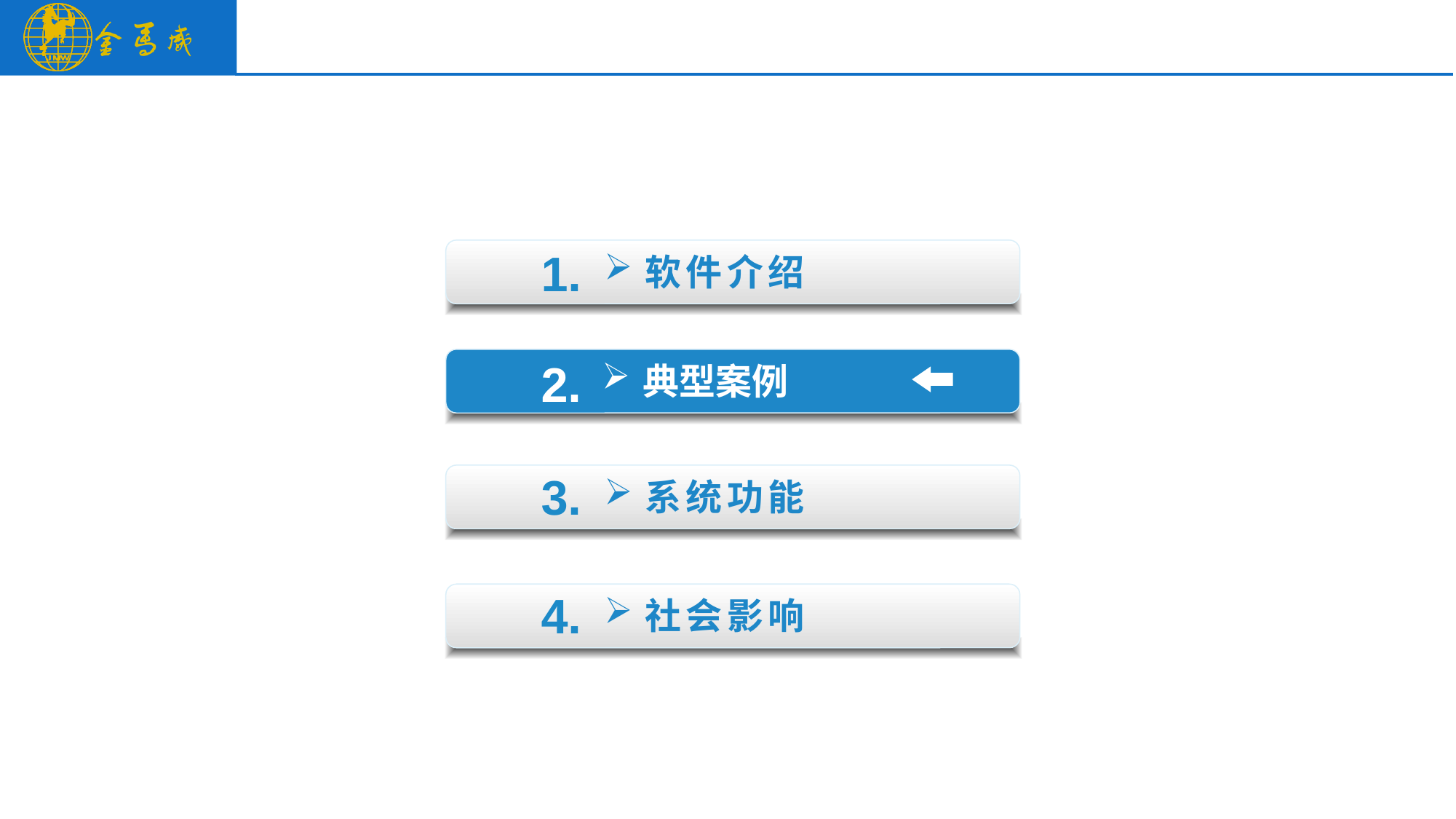

1.

软件介绍
2.

典型案例

3.

系统功能
4.

社会影响